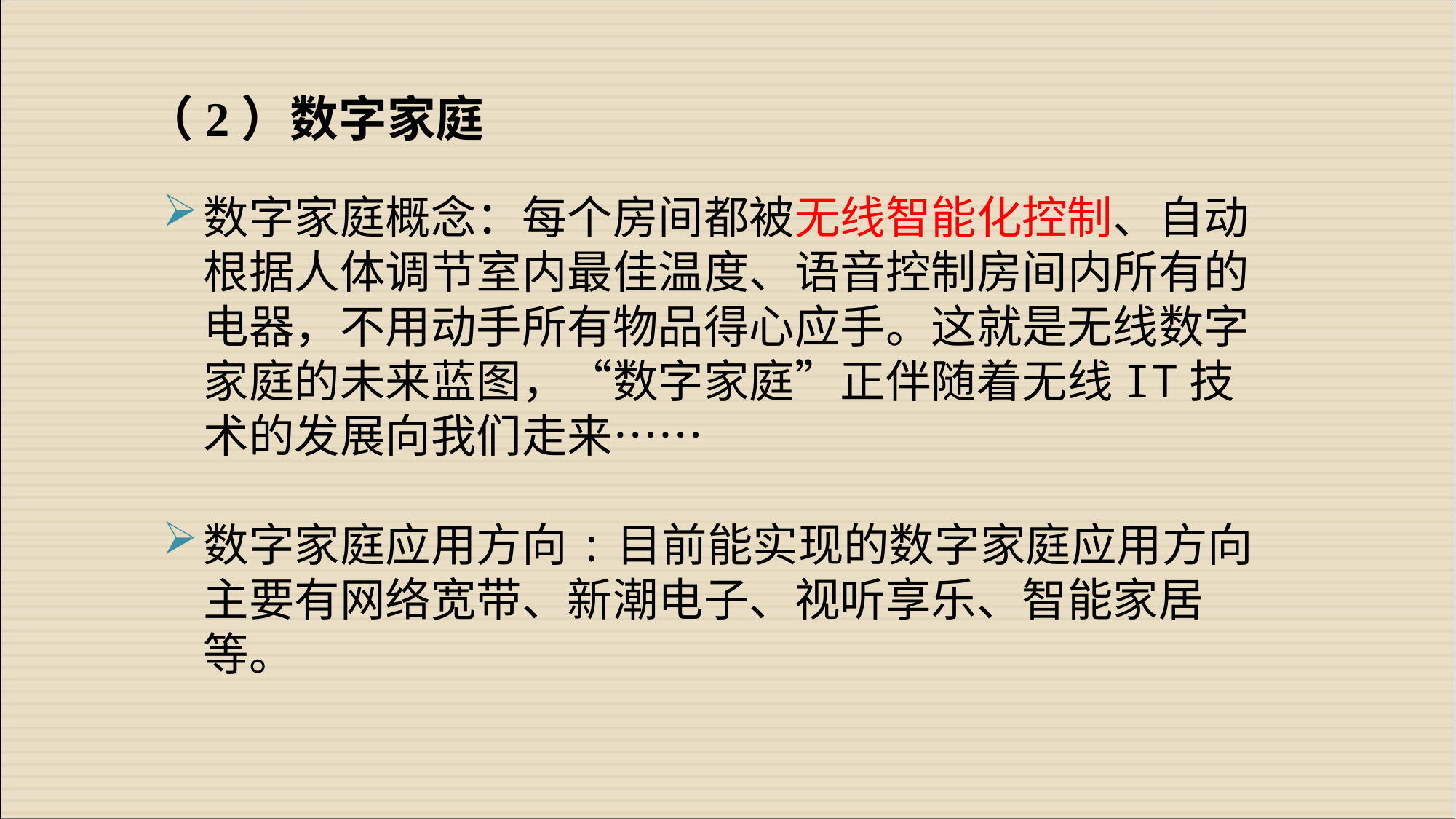

（2）数字家庭
数字家庭概念：每个房间都被无线智能化控制、自动根据人体调节室内最佳温度、语音控制房间内所有的电器，不用动手所有物品得心应手。这就是无线数字家庭的未来蓝图，“数字家庭”正伴随着无线IT技术的发展向我们走来……

数字家庭应用方向:目前能实现的数字家庭应用方向主要有网络宽带、新潮电子、视听享乐、智能家居等。